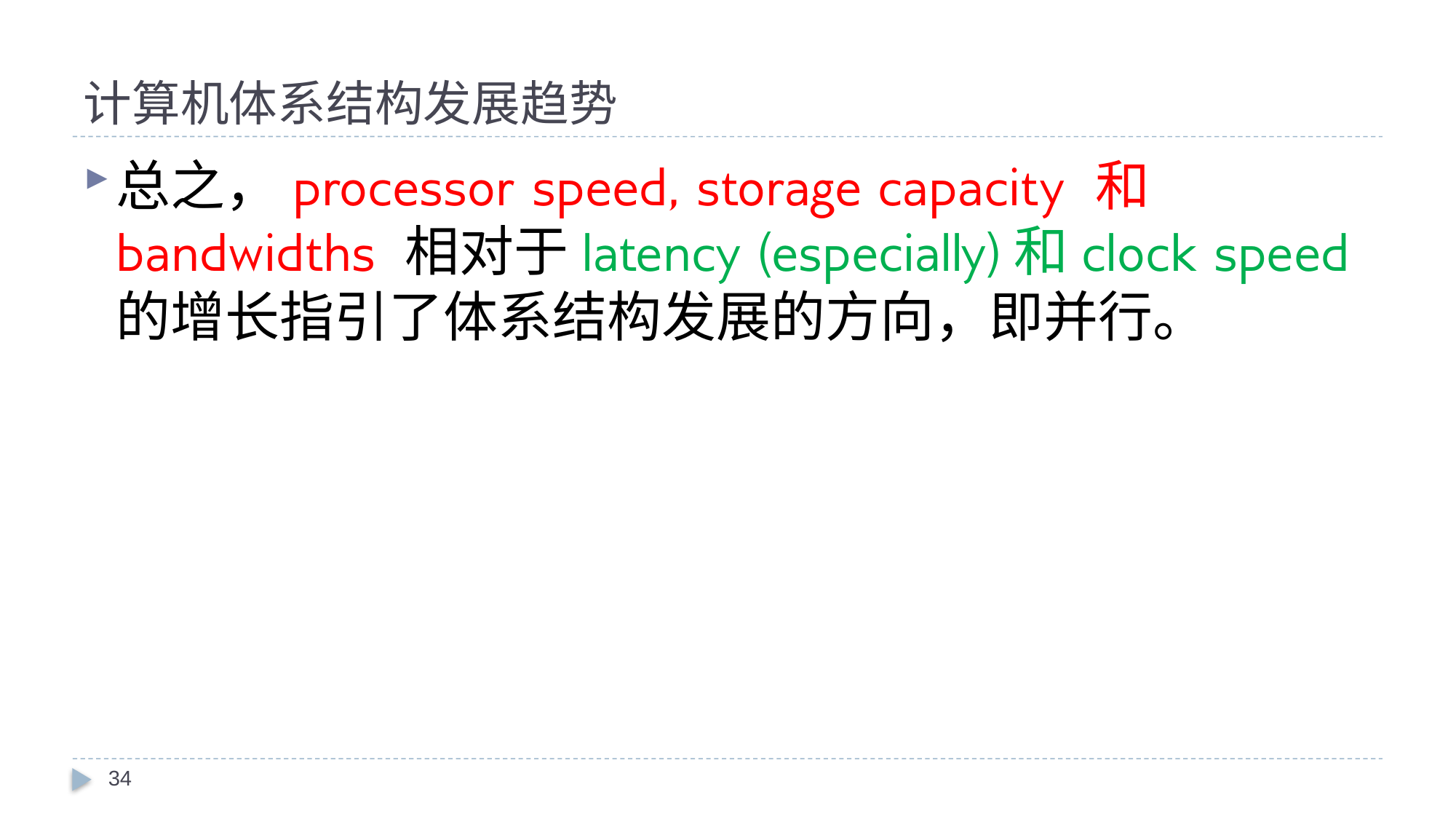

# 计算机体系结构发展趋势
总之，processor speed, storage capacity 和 bandwidths 相对于latency (especially)和clock speed的增长指引了体系结构发展的方向，即并行。
34